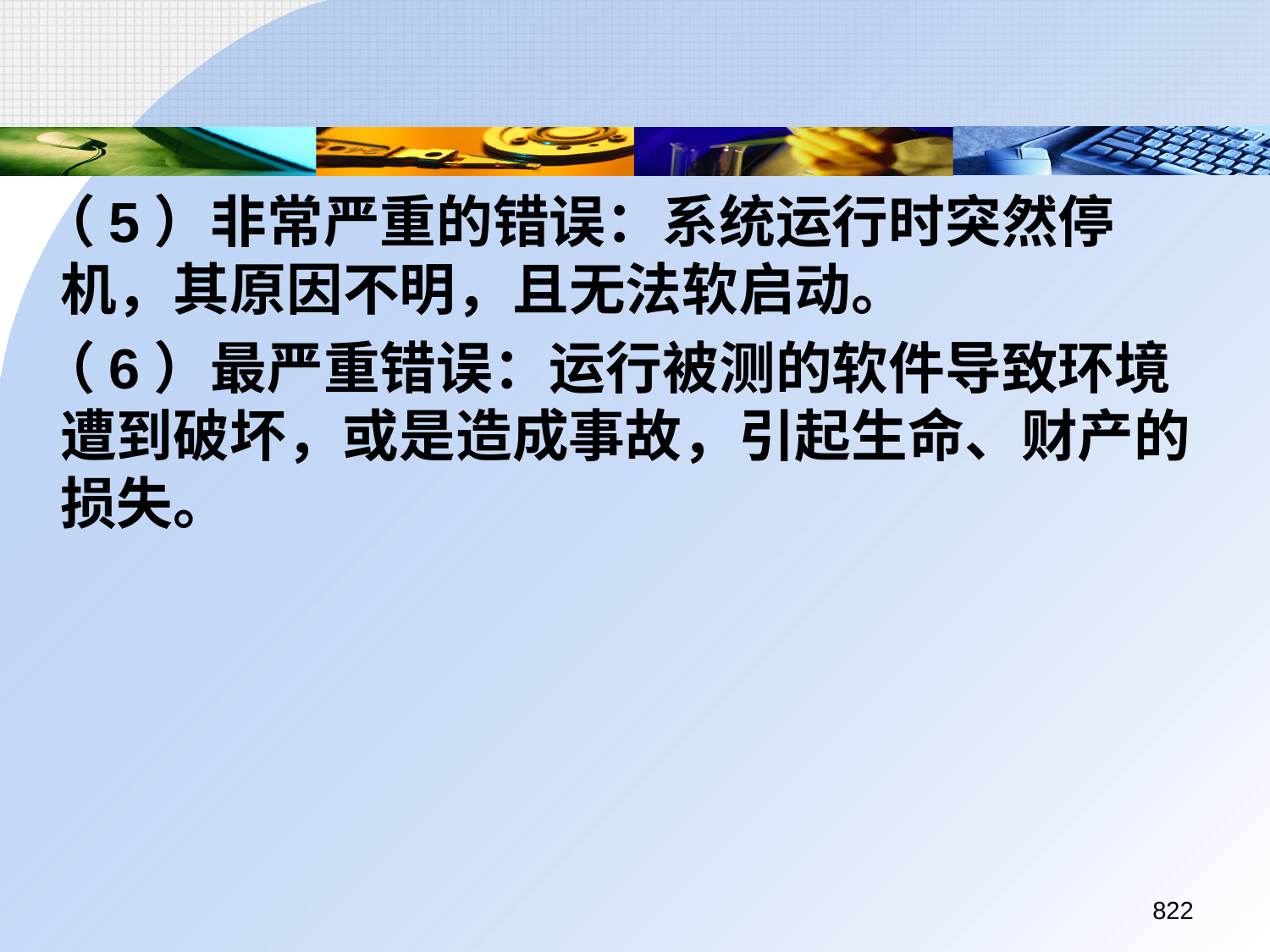

（5）非常严重的错误：系统运行时突然停机，其原因不明，且无法软启动。
 （6）最严重错误：运行被测的软件导致环境遭到破坏，或是造成事故，引起生命、财产的损失。

822